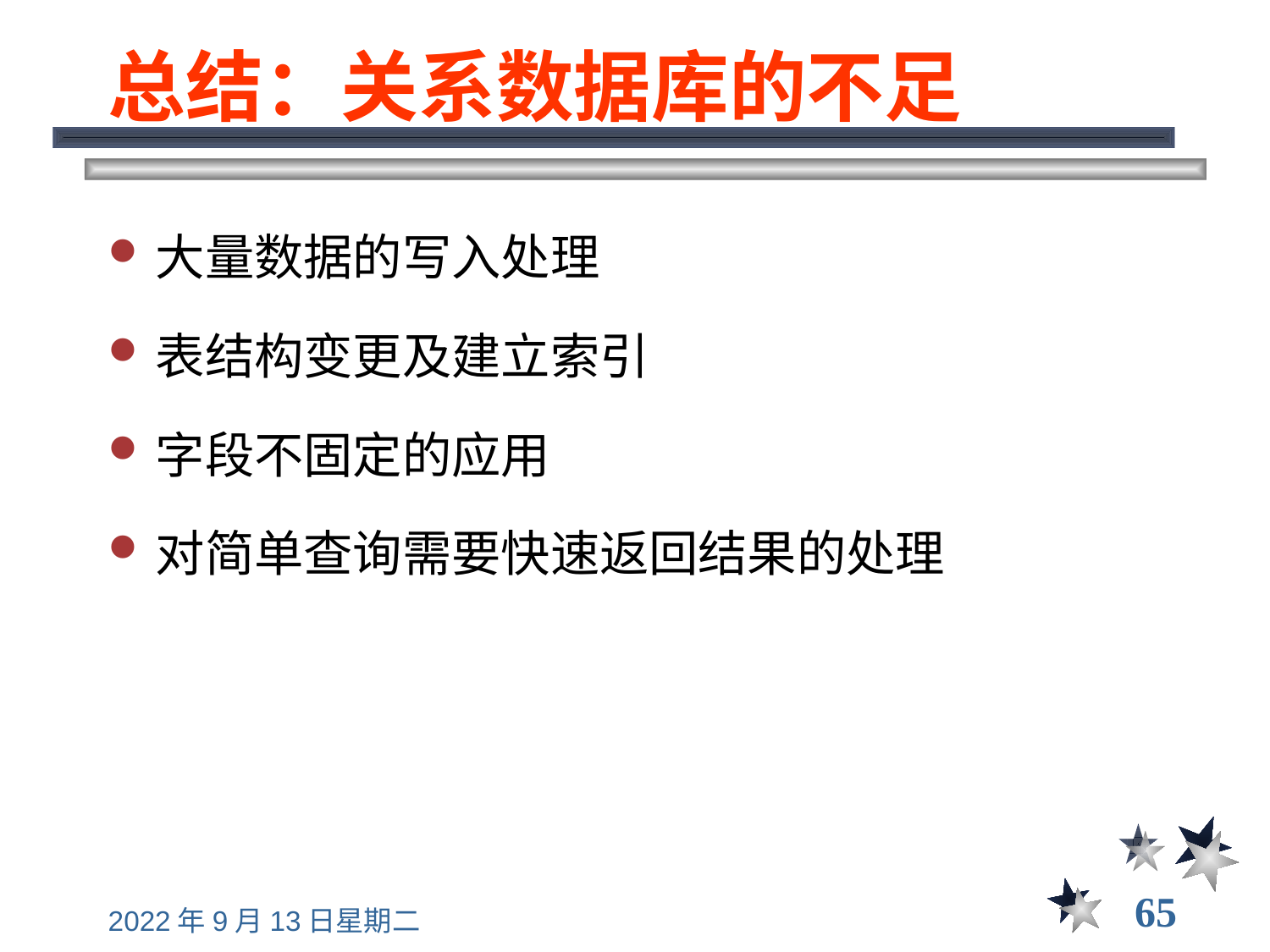

# 总结：关系数据库的不足
大量数据的写入处理
表结构变更及建立索引
字段不固定的应用
对简单查询需要快速返回结果的处理

65
2022年9月13日星期二
大数据管理----前言